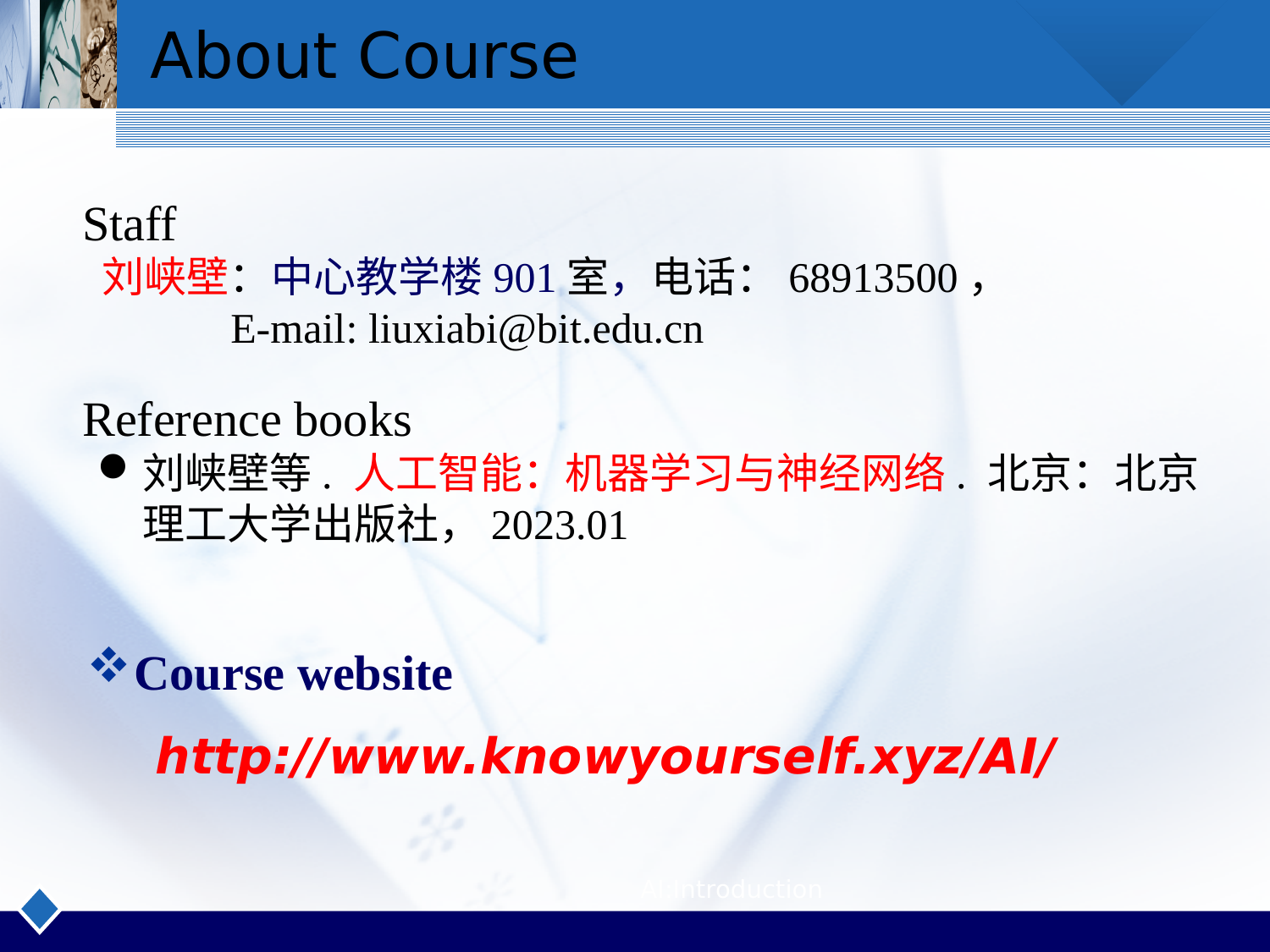

About Course
Staff
 刘峡壁：中心教学楼901室，电话：68913500，
              E-mail: liuxiabi@bit.edu.cn
Reference books
刘峡壁等. 人工智能：机器学习与神经网络. 北京：北京理工大学出版社，2023.01
Course website
    http://www.knowyourself.xyz/AI/

AI:Introduction
2